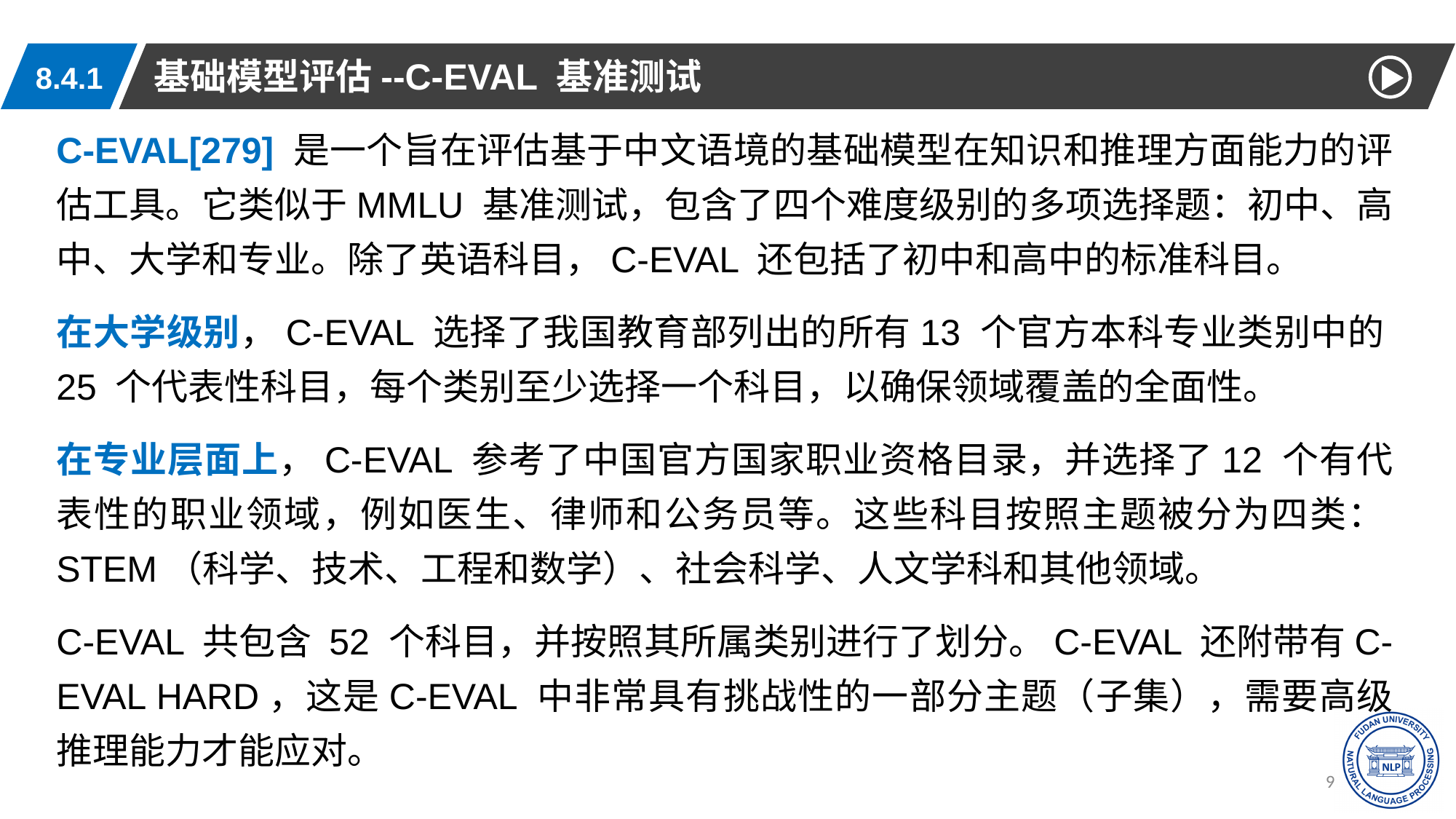

基础模型评估--C-EVAL 基准测试
8.4.1

C-EVAL[279] 是一个旨在评估基于中文语境的基础模型在知识和推理方面能力的评估工具。它类似于MMLU 基准测试，包含了四个难度级别的多项选择题：初中、高中、大学和专业。除了英语科目，C-EVAL 还包括了初中和高中的标准科目。
在大学级别，C-EVAL 选择了我国教育部列出的所有13 个官方本科专业类别中的25 个代表性科目，每个类别至少选择一个科目，以确保领域覆盖的全面性。
在专业层面上，C-EVAL 参考了中国官方国家职业资格目录，并选择了12 个有代表性的职业领域，例如医生、律师和公务员等。这些科目按照主题被分为四类：STEM（科学、技术、工程和数学）、社会科学、人文学科和其他领域。
C-EVAL 共包含 52 个科目，并按照其所属类别进行了划分。C-EVAL 还附带有C-EVAL HARD，这是C-EVAL 中非常具有挑战性的一部分主题（子集），需要高级推理能力才能应对。
96